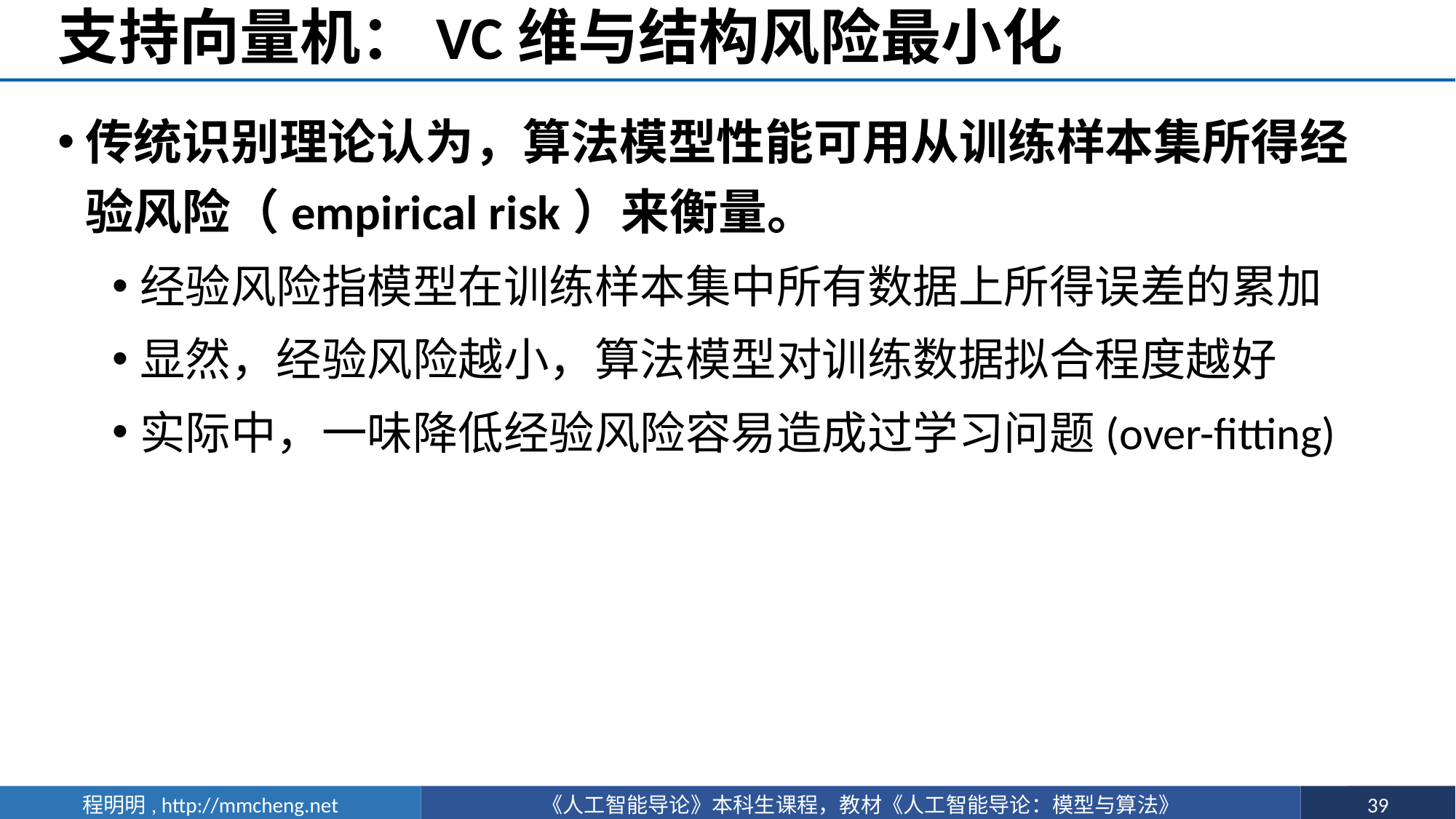

# 支持向量机：VC维与结构风险最小化
传统识别理论认为，算法模型性能可用从训练样本集所得经验风险（empirical risk）来衡量。
经验风险指模型在训练样本集中所有数据上所得误差的累加
显然，经验风险越小，算法模型对训练数据拟合程度越好
实际中，一味降低经验风险容易造成过学习问题(over-fitting)